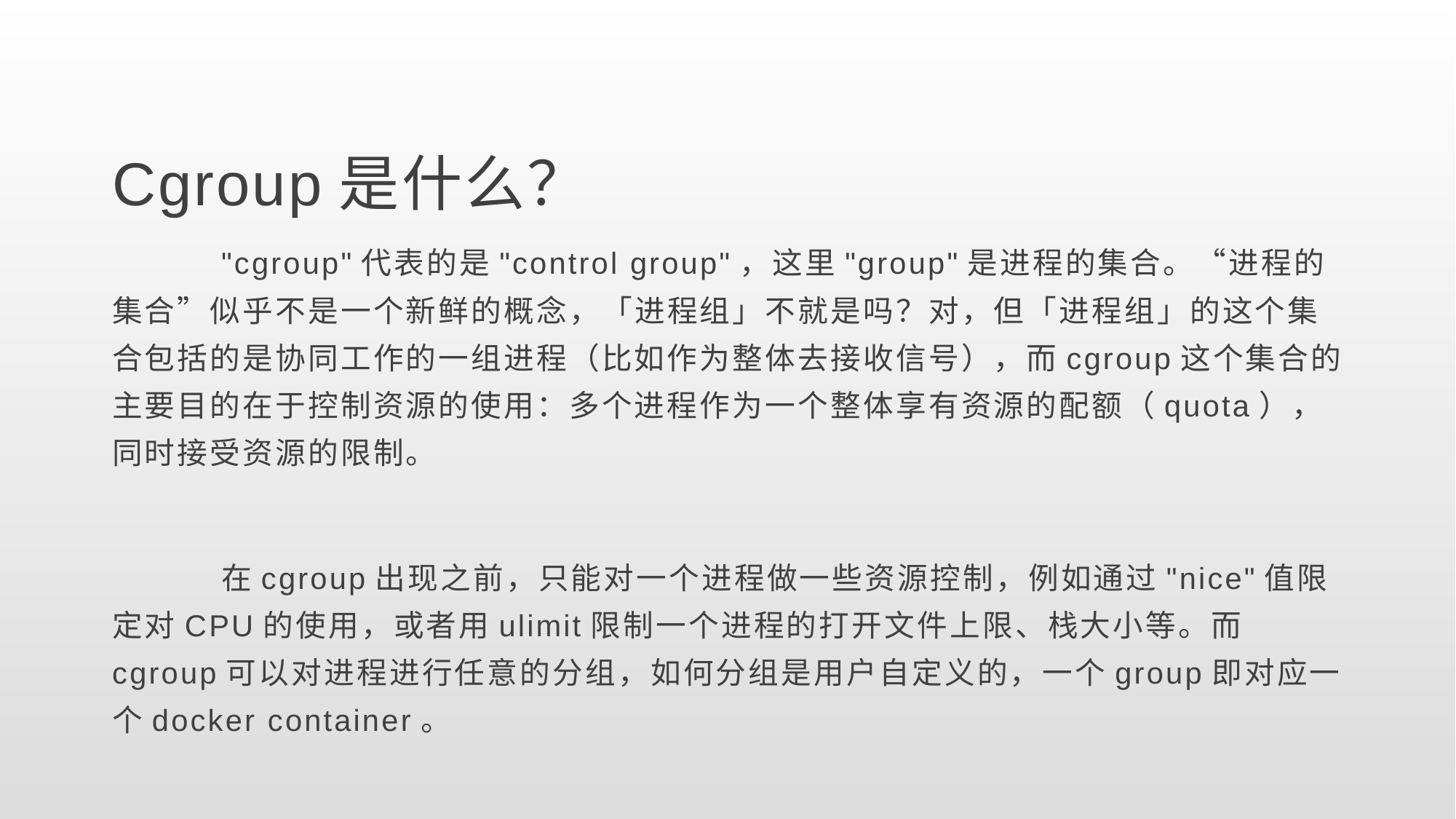

Cgroup是什么？
	"cgroup"代表的是"control group"，这里"group"是进程的集合。“进程的集合”似乎不是一个新鲜的概念，「进程组」不就是吗？对，但「进程组」的这个集合包括的是协同工作的一组进程（比如作为整体去接收信号），而cgroup这个集合的主要目的在于控制资源的使用：多个进程作为一个整体享有资源的配额（quota），同时接受资源的限制。

	在cgroup出现之前，只能对一个进程做一些资源控制，例如通过"nice"值限定对CPU的使用，或者用ulimit限制一个进程的打开文件上限、栈大小等。而cgroup可以对进程进行任意的分组，如何分组是用户自定义的，一个group即对应一个docker container。